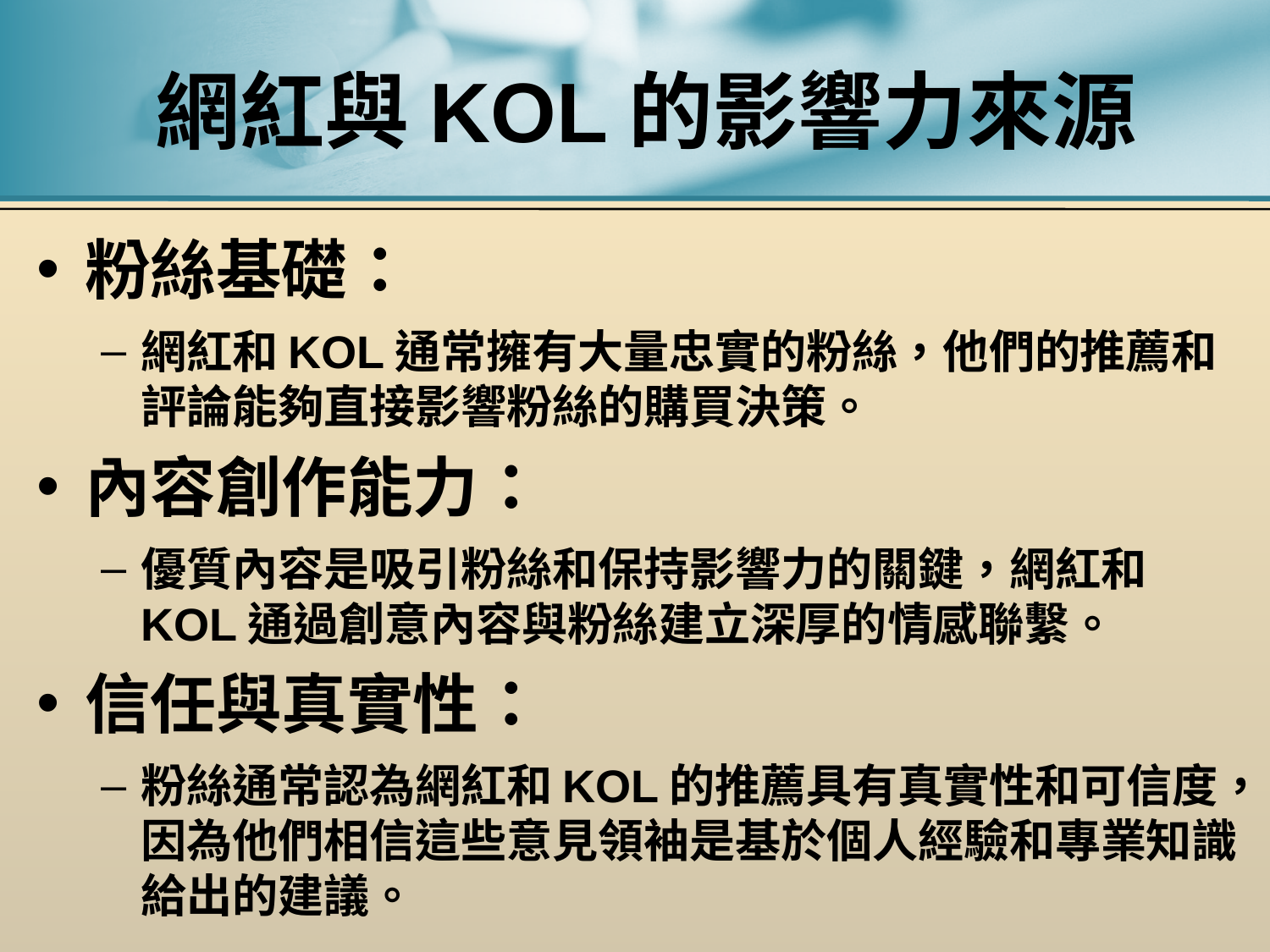

# 網紅與KOL的影響力來源
粉絲基礎：
網紅和KOL通常擁有大量忠實的粉絲，他們的推薦和評論能夠直接影響粉絲的購買決策。
內容創作能力：
優質內容是吸引粉絲和保持影響力的關鍵，網紅和KOL通過創意內容與粉絲建立深厚的情感聯繫。
信任與真實性：
粉絲通常認為網紅和KOL的推薦具有真實性和可信度，因為他們相信這些意見領袖是基於個人經驗和專業知識給出的建議。